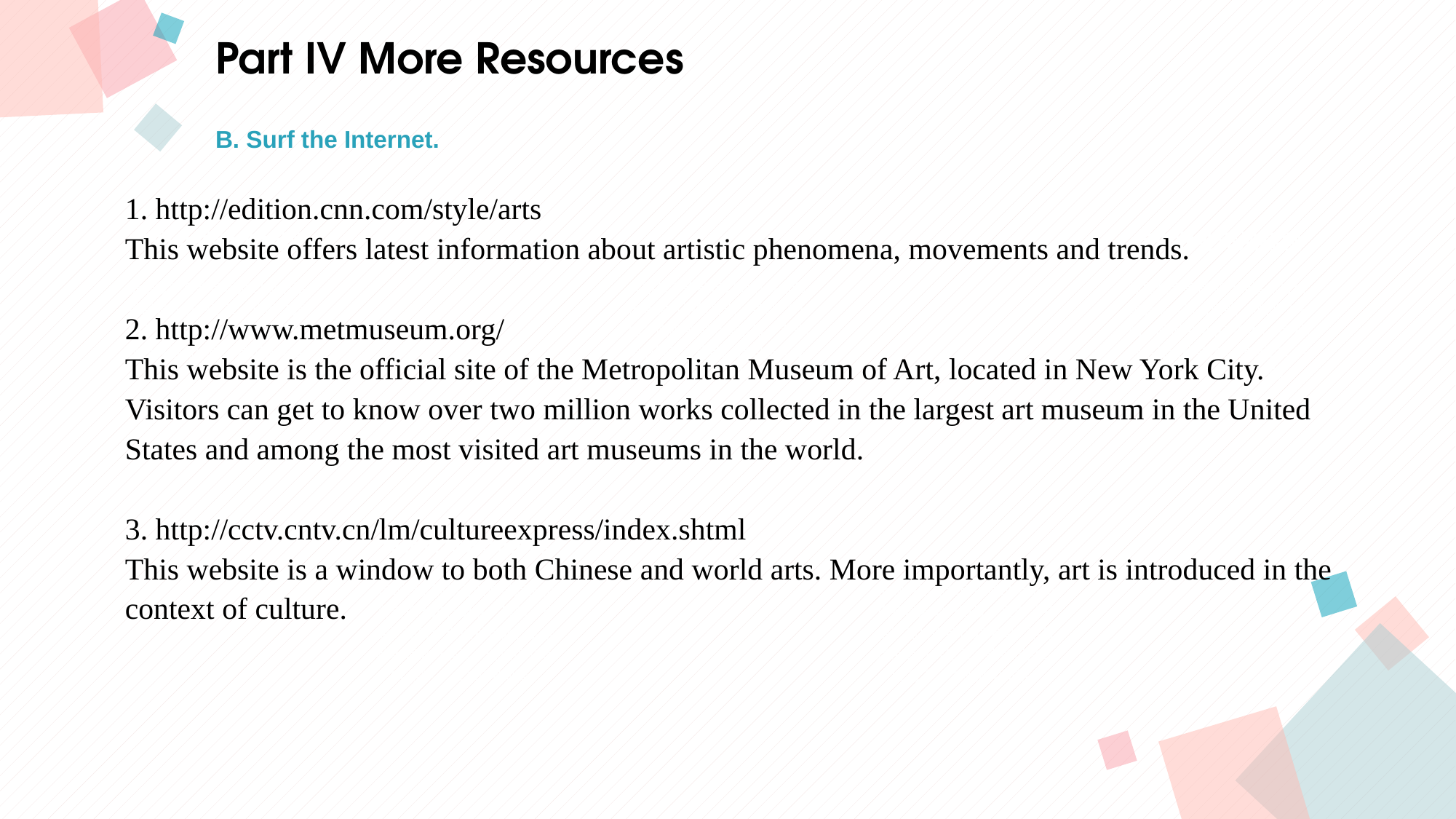

Part IV More Resources
B. Surf the Internet.
1. http://edition.cnn.com/style/arts
This website offers latest information about artistic phenomena, movements and trends.

2. http://www.metmuseum.org/
This website is the official site of the Metropolitan Museum of Art, located in New York City. Visitors can get to know over two million works collected in the largest art museum in the United States and among the most visited art museums in the world.

3. http://cctv.cntv.cn/lm/cultureexpress/index.shtml
This website is a window to both Chinese and world arts. More importantly, art is introduced in the context of culture.
点击此处添加标题
点击此处添加标题
标题数字等都可以通过点击和重新输入进行更改，顶部“开始”面板中可以对字体、字号、颜色等进行修改。建议正文8-14号字，1.3倍字间距。
标题数字等都可以通过点击和重新输入进行更改，顶部“开始”面板中可以对字体、字号、颜色等进行修改。建议正文8-14号字，1.3倍字间距。
标题数字等都可以通过点击和重新输入进行更改，顶部“开始”面板中可以对字体、字号、颜色等进行修改。建议正文8-14号字，1.3倍字间距。
点击此处添加标题
标题数字等都可以通过点击和重新输入进行更改，顶部“开始”面板中可以对字体、字号、颜色等进行修改。建议正文8-14号字，1.3倍字间距。
标题数字等都可以通过点击和重新输入进行更改，顶部“开始”面板中可以对字体、字号、颜色等进行修改。建议正文8-14号字，1.3倍字间距。